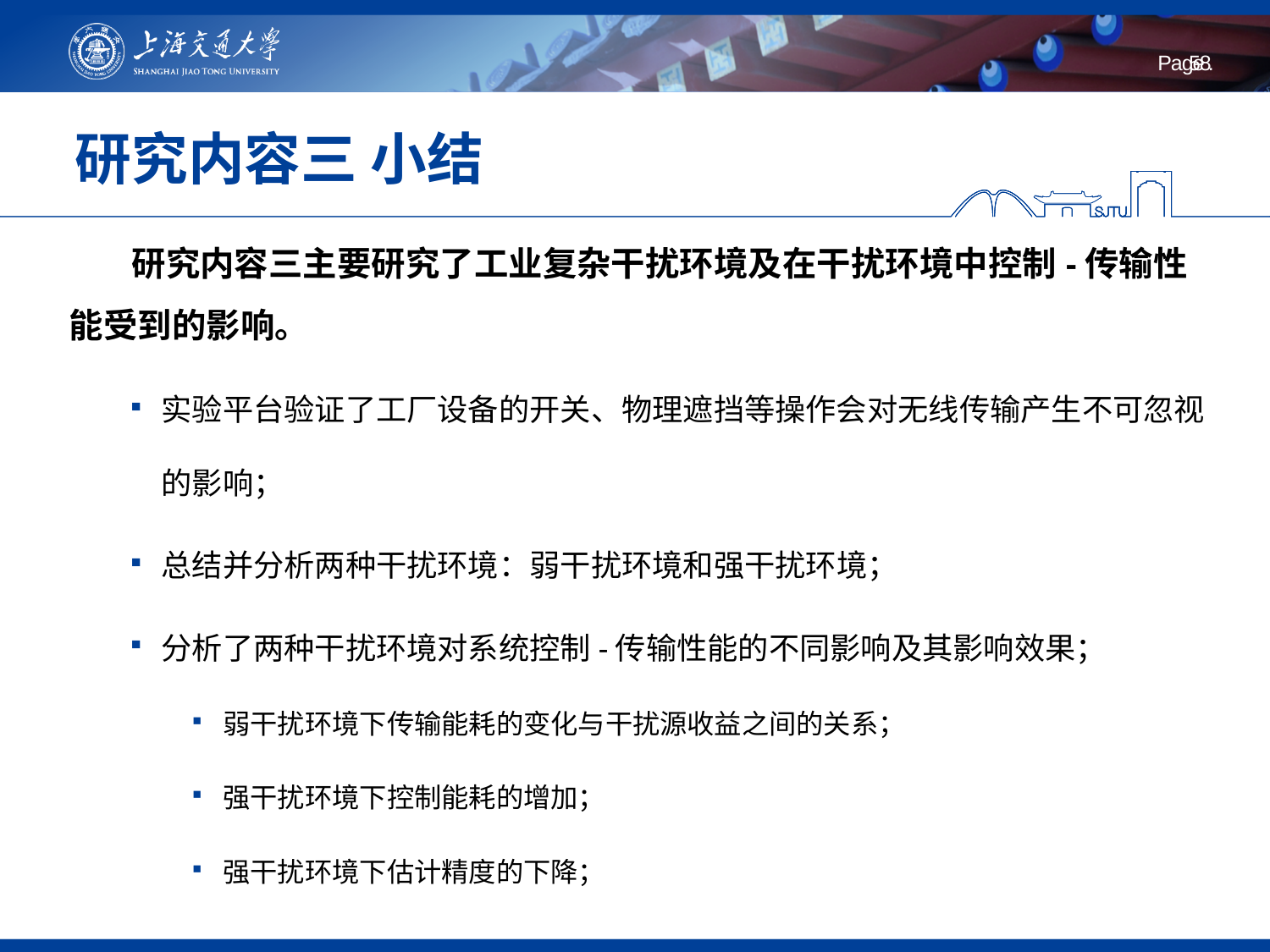

# 研究内容三 小结
       研究内容三主要研究了工业复杂干扰环境及在干扰环境中控制-传输性能受到的影响。
实验平台验证了工厂设备的开关、物理遮挡等操作会对无线传输产生不可忽视的影响；
总结并分析两种干扰环境：弱干扰环境和强干扰环境；
分析了两种干扰环境对系统控制-传输性能的不同影响及其影响效果；
弱干扰环境下传输能耗的变化与干扰源收益之间的关系；
强干扰环境下控制能耗的增加；
强干扰环境下估计精度的下降；